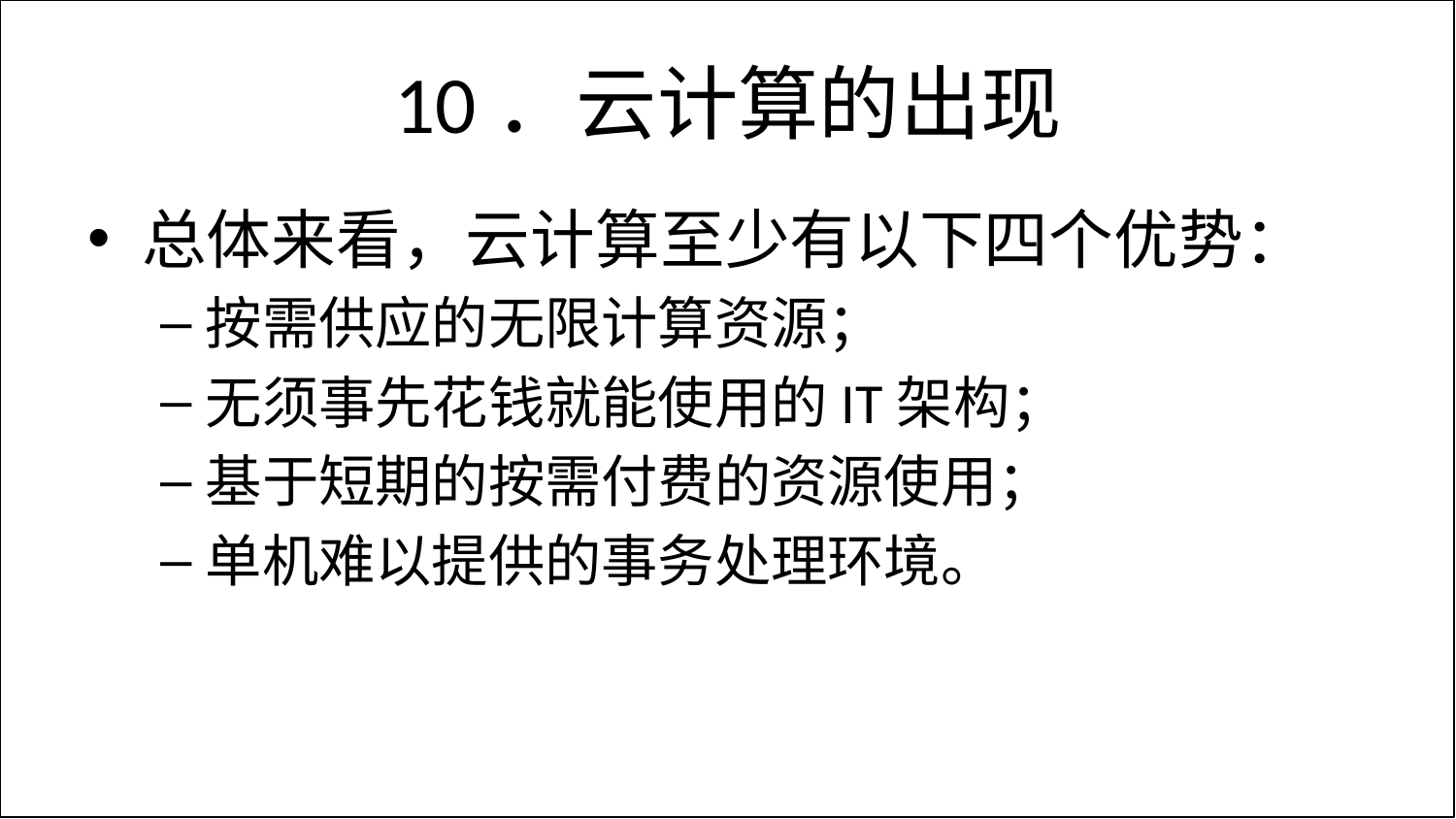

# 10．云计算的出现
总体来看，云计算至少有以下四个优势：
按需供应的无限计算资源；
无须事先花钱就能使用的IT架构；
基于短期的按需付费的资源使用；
单机难以提供的事务处理环境。